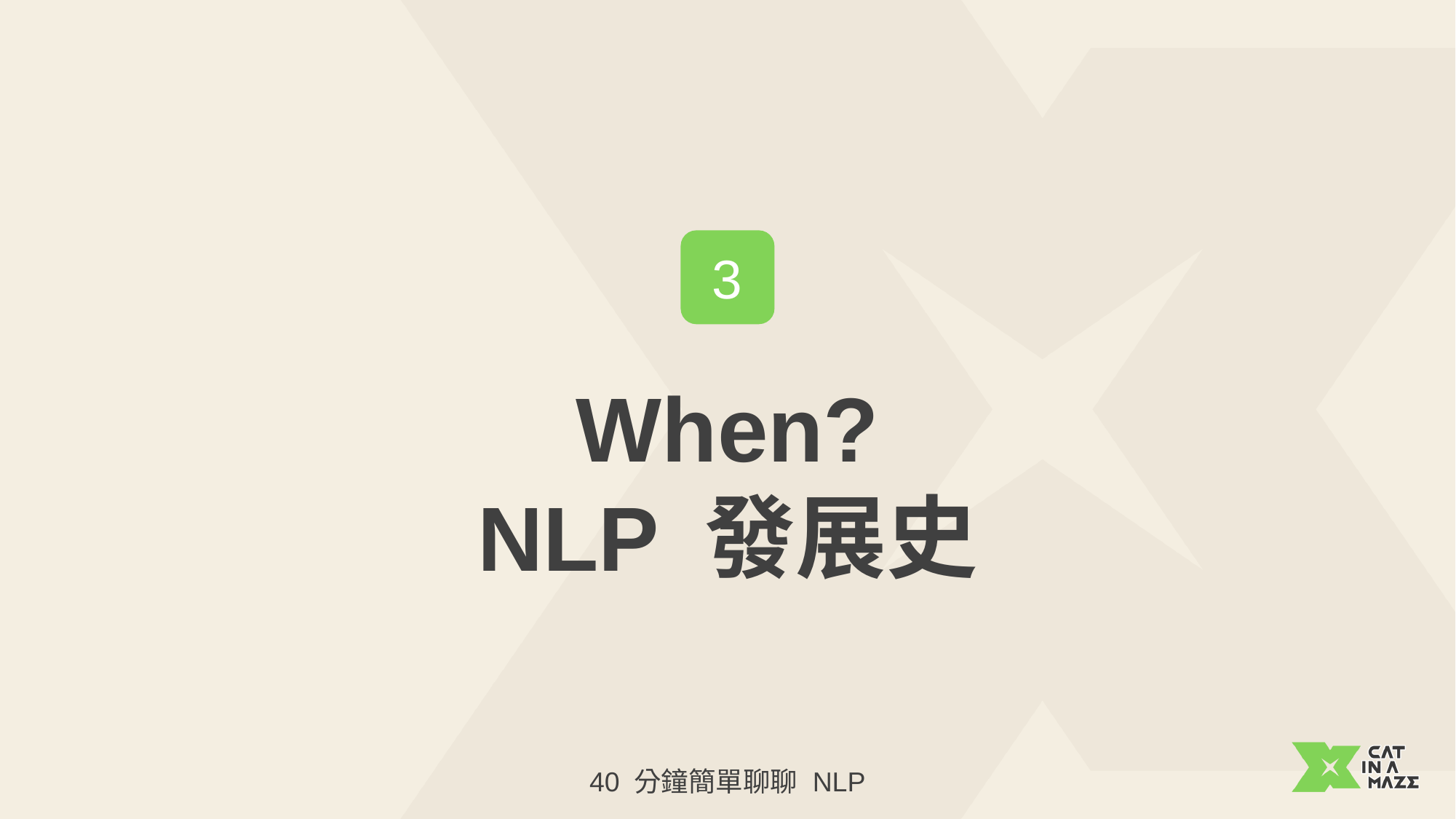

3
When?
NLP 發展史
40 分鐘簡單聊聊 NLP